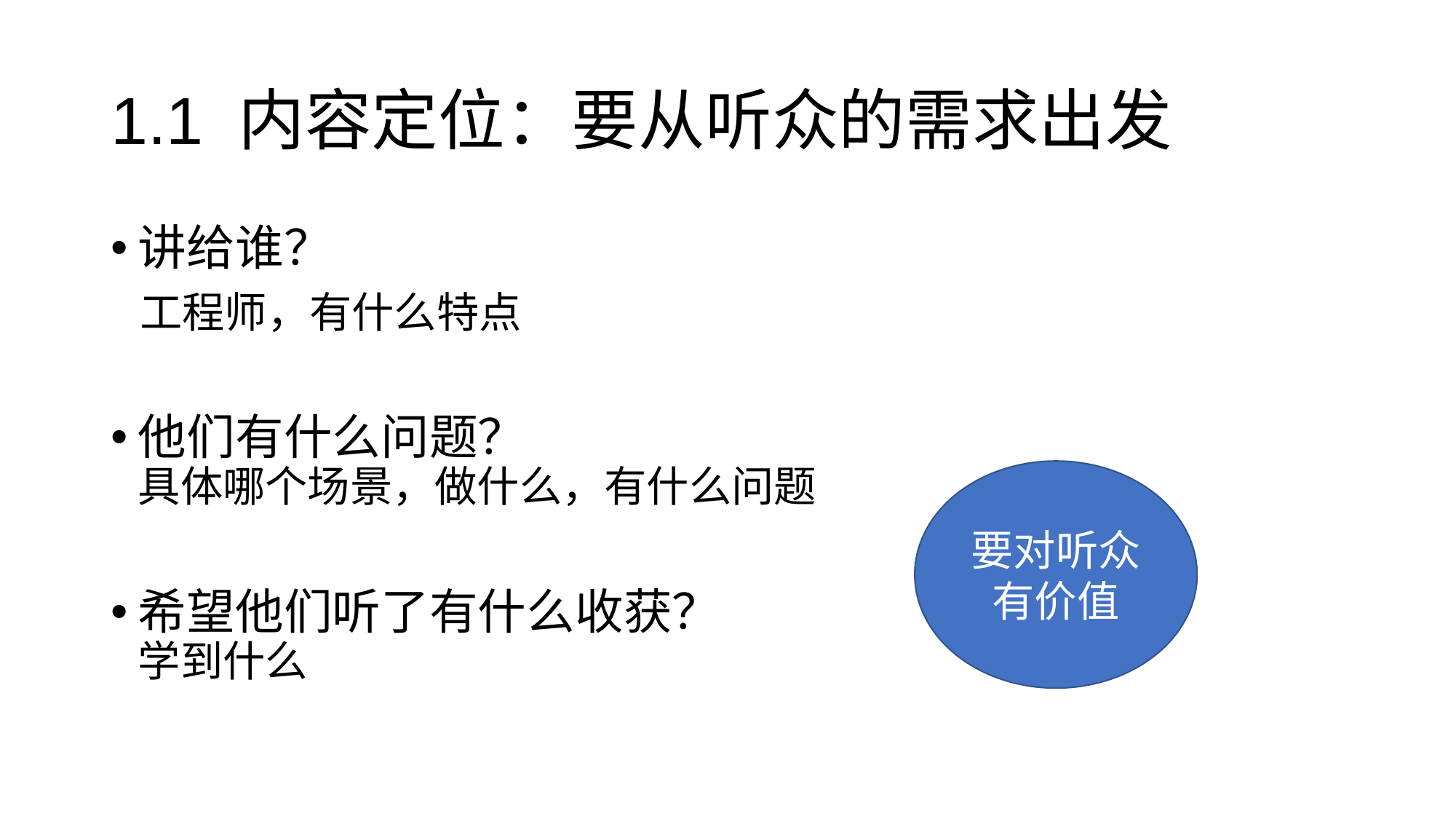

# 1.1 内容定位：要从听众的需求出发
讲给谁？
  工程师，有什么特点

他们有什么问题？
具体哪个场景，做什么，有什么问题

希望他们听了有什么收获？
学到什么
要对听众有价值